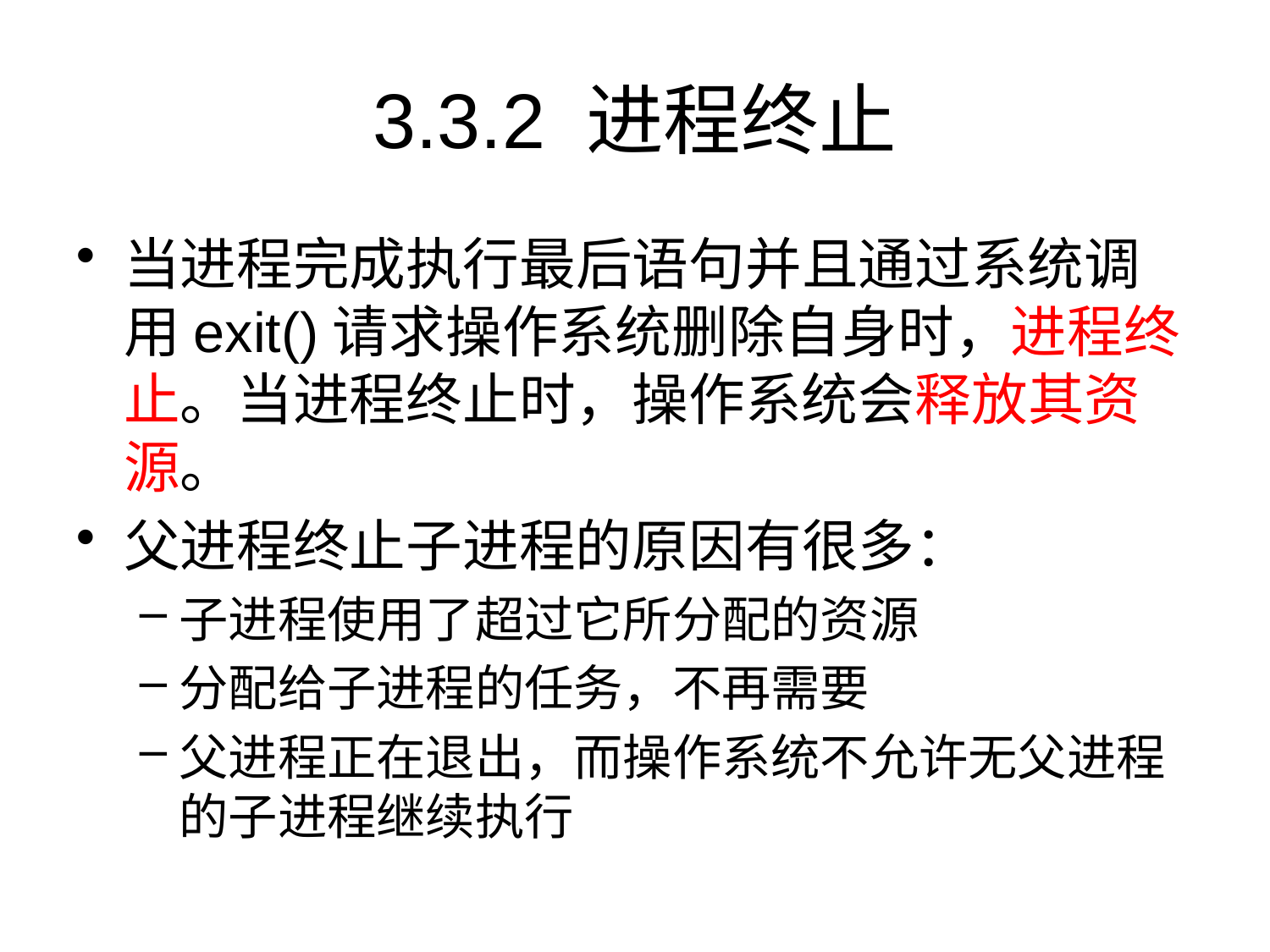

# 3.3.2 进程终止
当进程完成执行最后语句并且通过系统调用exit()请求操作系统删除自身时，进程终止。当进程终止时，操作系统会释放其资源。
父进程终止子进程的原因有很多：
子进程使用了超过它所分配的资源
分配给子进程的任务，不再需要
父进程正在退出，而操作系统不允许无父进程的子进程继续执行